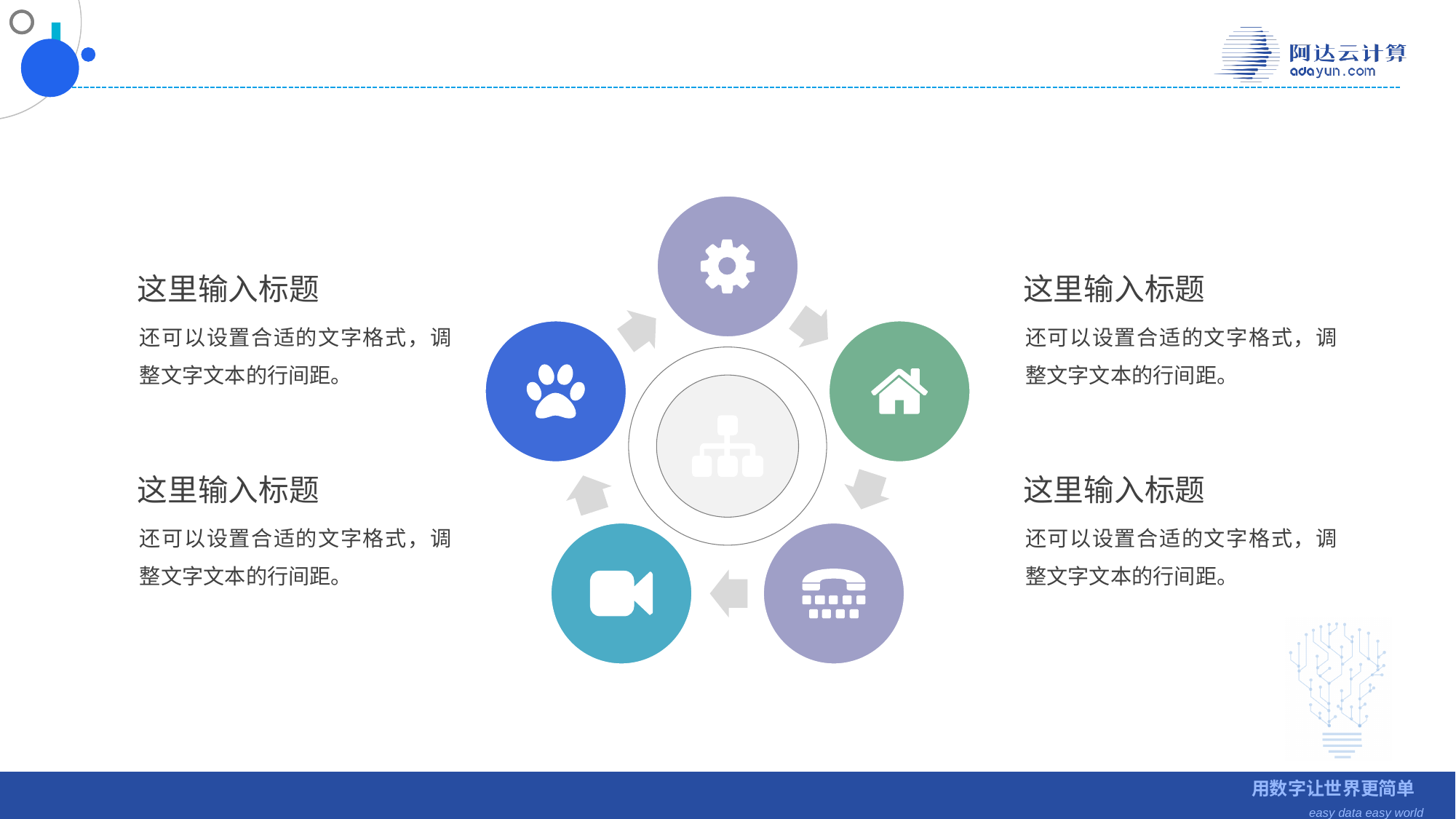

这里输入标题
还可以设置合适的文字格式，调整文字文本的行间距。
这里输入标题
还可以设置合适的文字格式，调整文字文本的行间距。
这里输入标题
还可以设置合适的文字格式，调整文字文本的行间距。
这里输入标题
还可以设置合适的文字格式，调整文字文本的行间距。